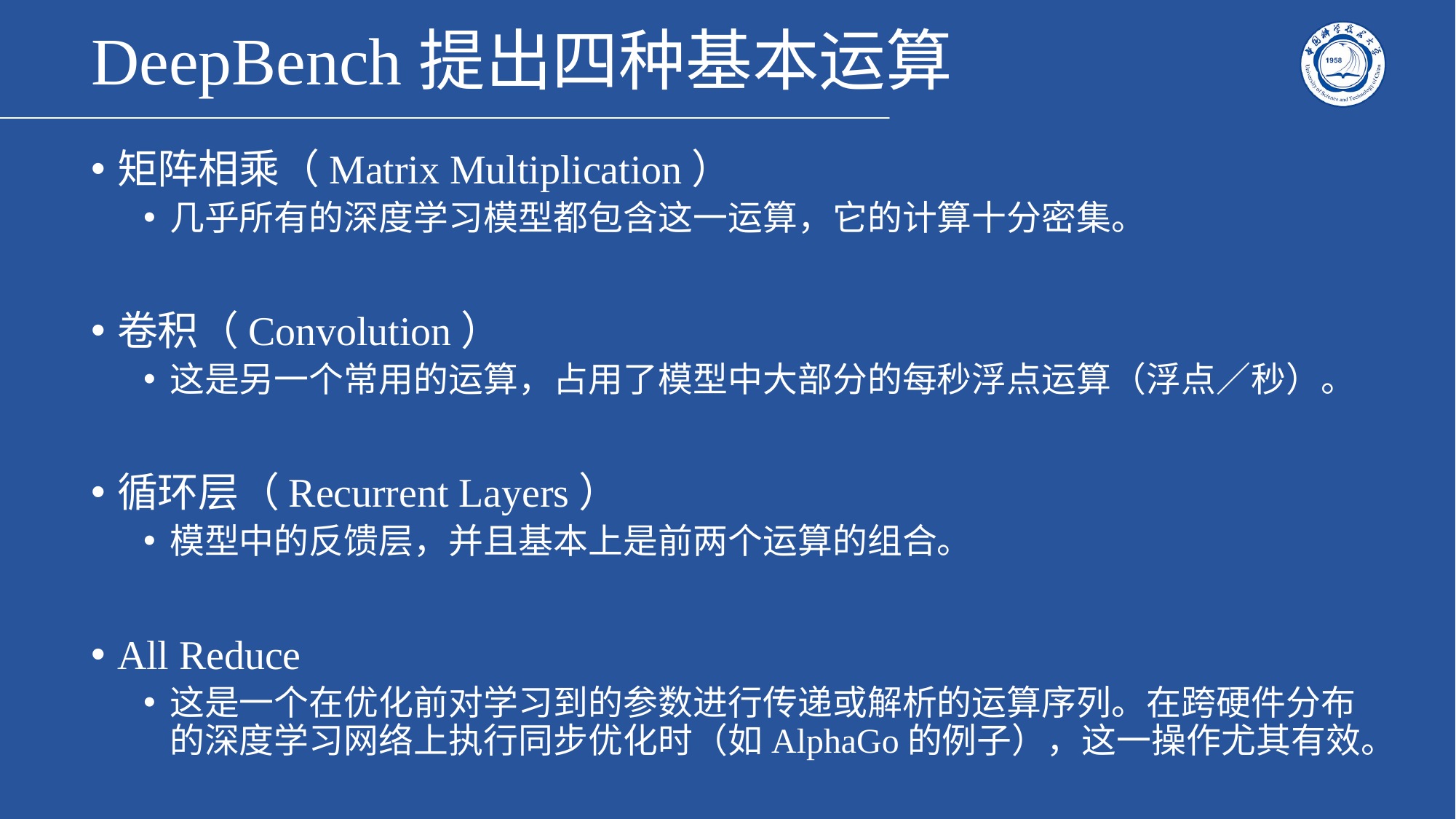

# DeepBench提出四种基本运算
15
矩阵相乘（Matrix Multiplication）
几乎所有的深度学习模型都包含这一运算，它的计算十分密集。

卷积（Convolution）
这是另一个常用的运算，占用了模型中大部分的每秒浮点运算（浮点／秒）。

循环层（Recurrent Layers）
模型中的反馈层，并且基本上是前两个运算的组合。

All Reduce
这是一个在优化前对学习到的参数进行传递或解析的运算序列。在跨硬件分布的深度学习网络上执行同步优化时（如AlphaGo的例子），这一操作尤其有效。